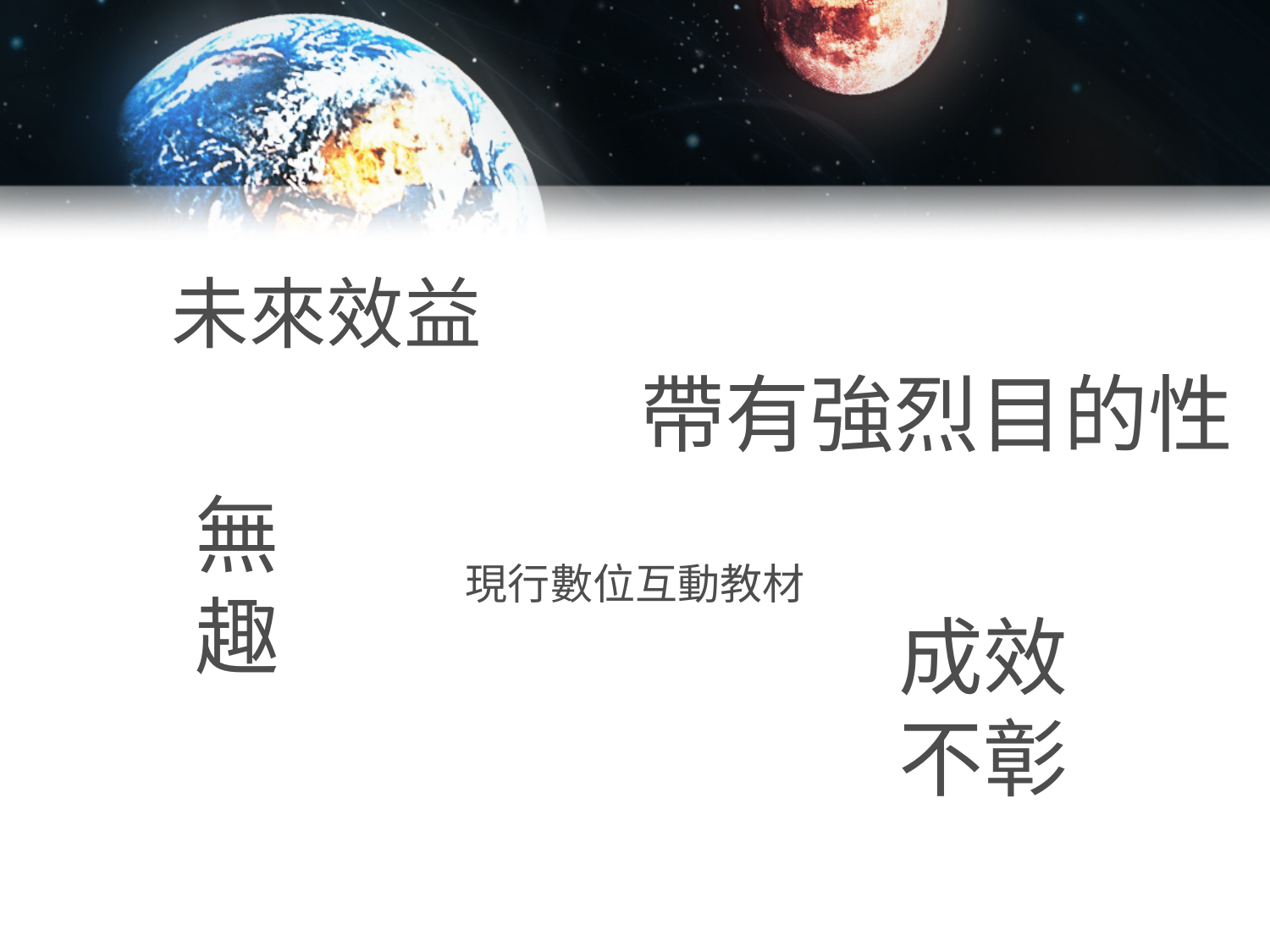

# 未來效益
帶有強烈目的性
無
趣
現行數位互動教材
成效
不彰